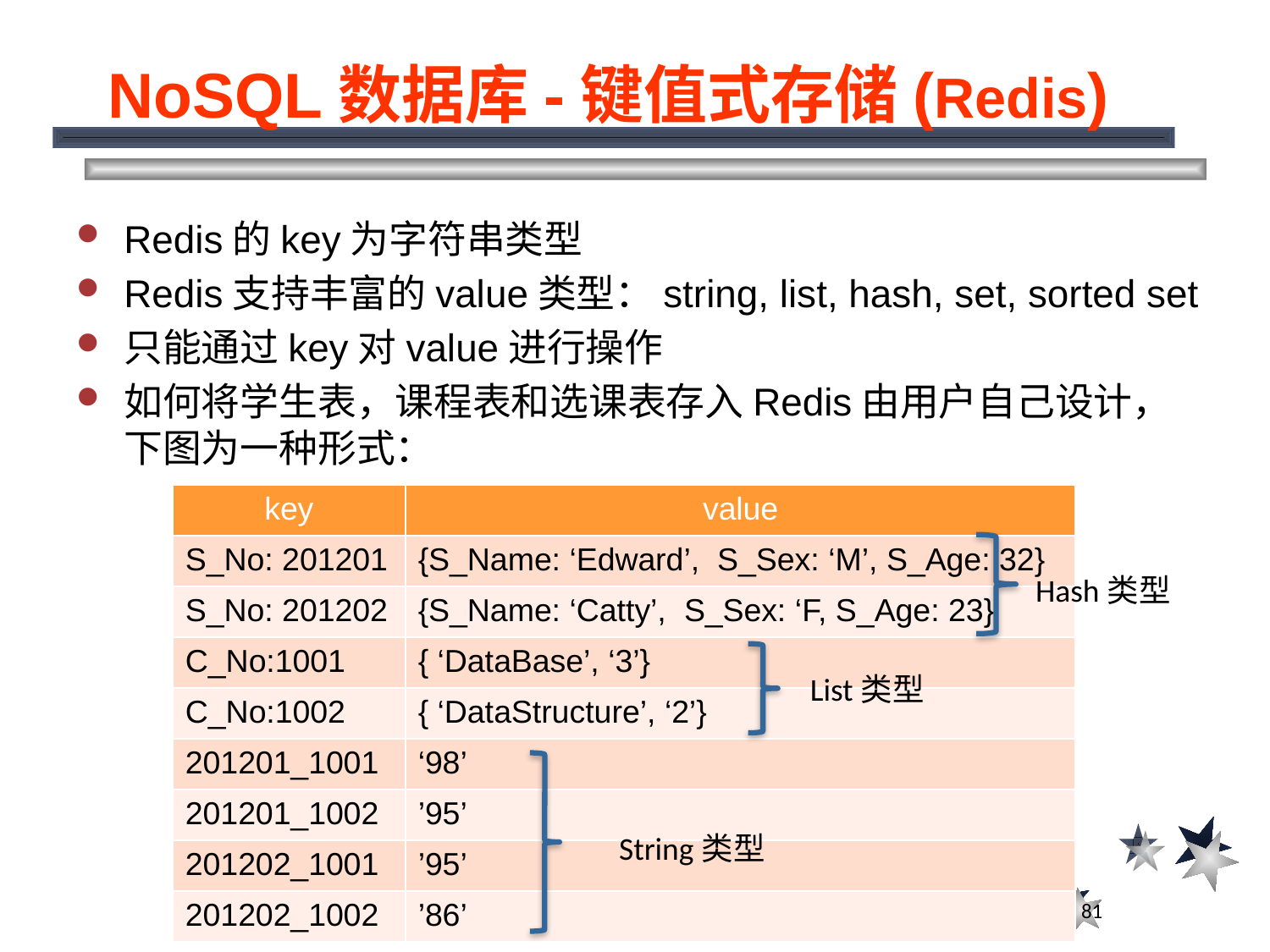

# NoSQL数据库-键值式存储(Redis)
Redis的key为字符串类型
Redis支持丰富的value类型：string, list, hash, set, sorted set
只能通过key对value进行操作
如何将学生表，课程表和选课表存入Redis由用户自己设计，下图为一种形式：
| key | value |
| --- | --- |
| S\_No: 201201 | {S\_Name: ‘Edward’, S\_Sex: ‘M’, S\_Age: 32} |
| S\_No: 201202 | {S\_Name: ‘Catty’, S\_Sex: ‘F, S\_Age: 23} |
| C\_No:1001 | { ‘DataBase’, ‘3’} |
| C\_No:1002 | { ‘DataStructure’, ‘2’} |
| 201201\_1001 | ‘98’ |
| 201201\_1002 | ’95’ |
| 201202\_1001 | ’95’ |
| 201202\_1002 | ’86’ |

Hash类型

List类型

String类型
81